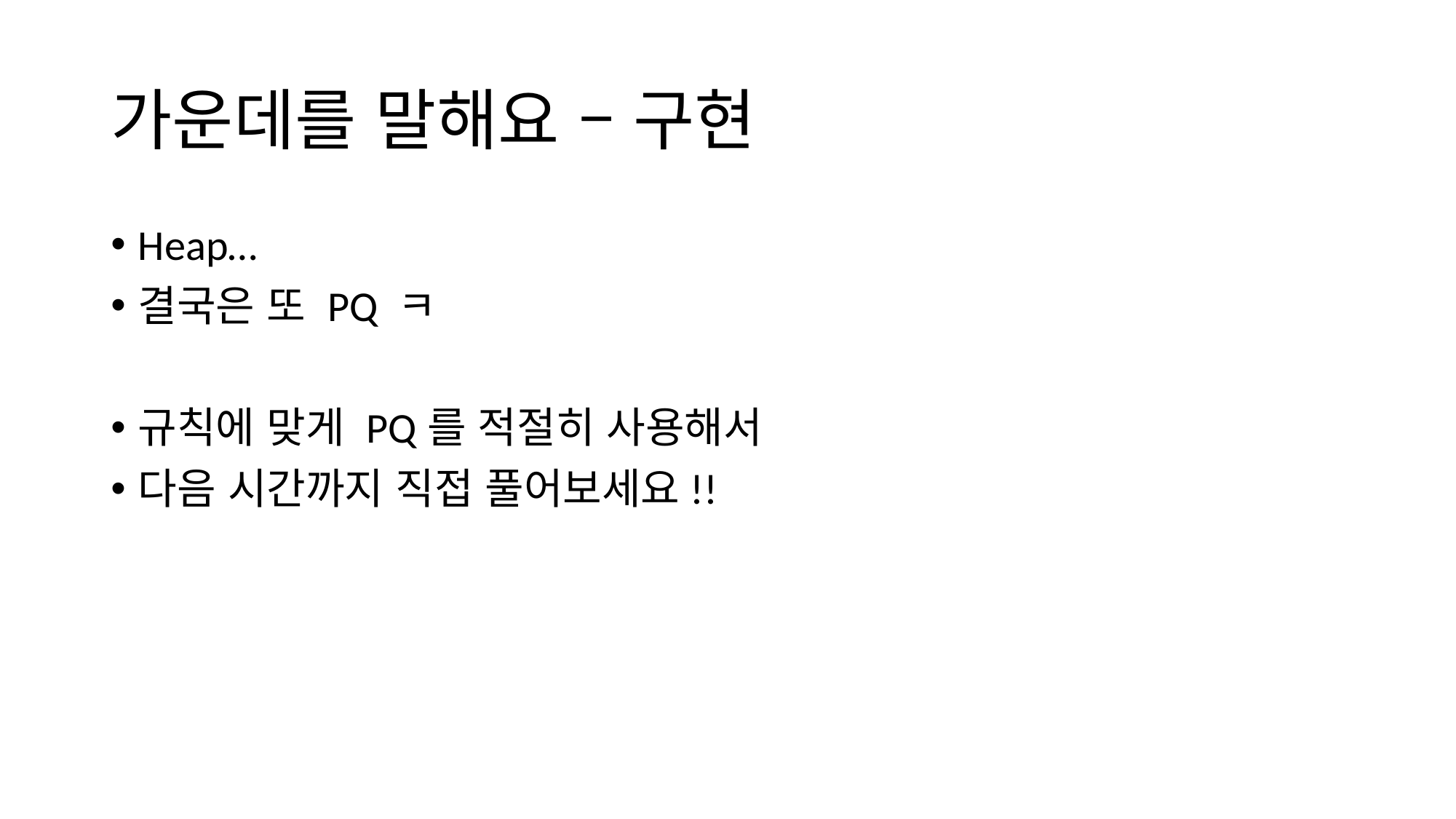

# 가운데를 말해요 – 구현
Heap…
결국은 또 PQ ㅋ

규칙에 맞게 PQ를 적절히 사용해서
다음 시간까지 직접 풀어보세요!!